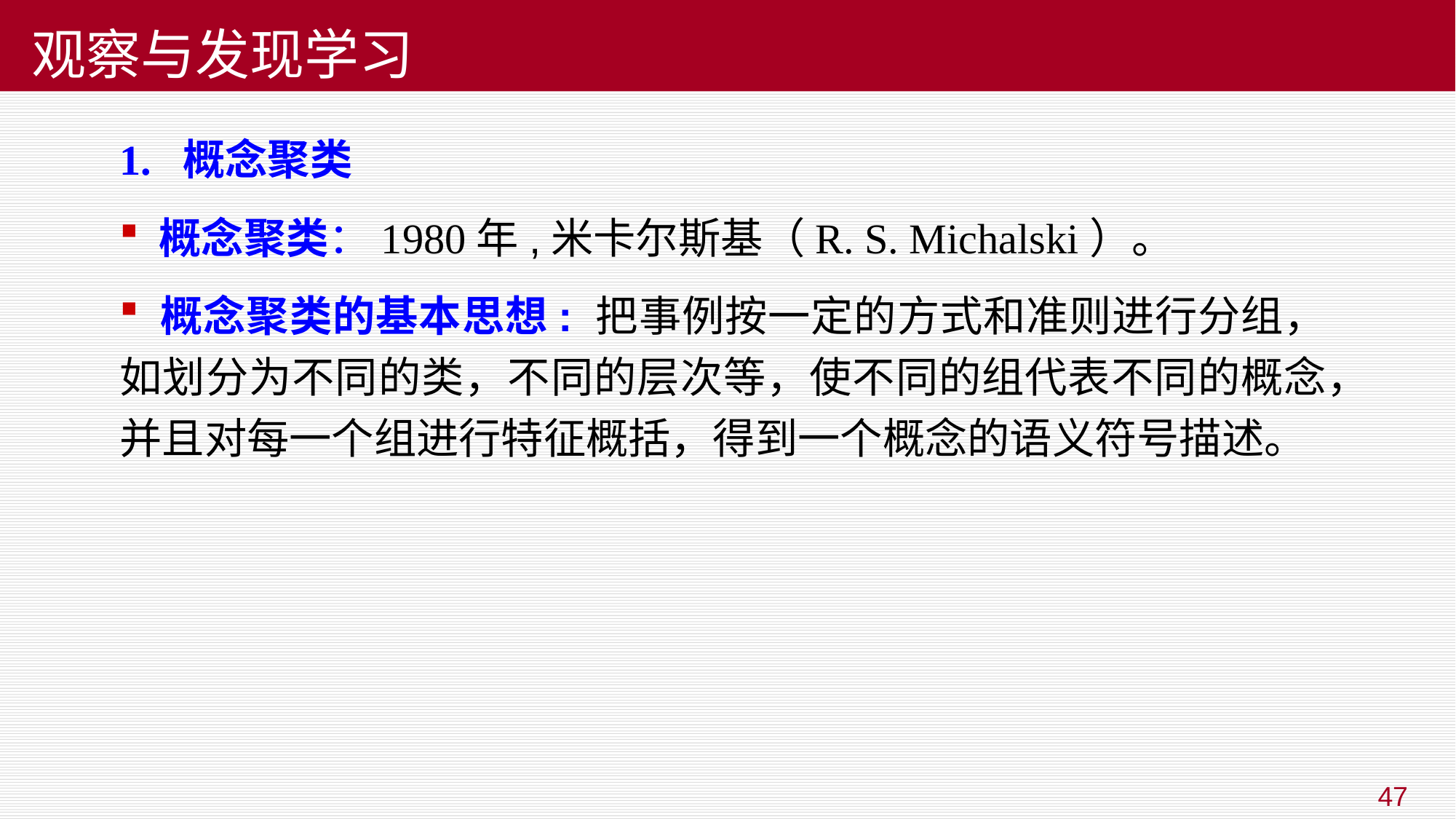

# 观察与发现学习
1.  概念聚类
 概念聚类：1980年,米卡尔斯基（R. S. Michalski）。
 概念聚类的基本思想: 把事例按一定的方式和准则进行分组，如划分为不同的类，不同的层次等，使不同的组代表不同的概念，并且对每一个组进行特征概括，得到一个概念的语义符号描述。

47